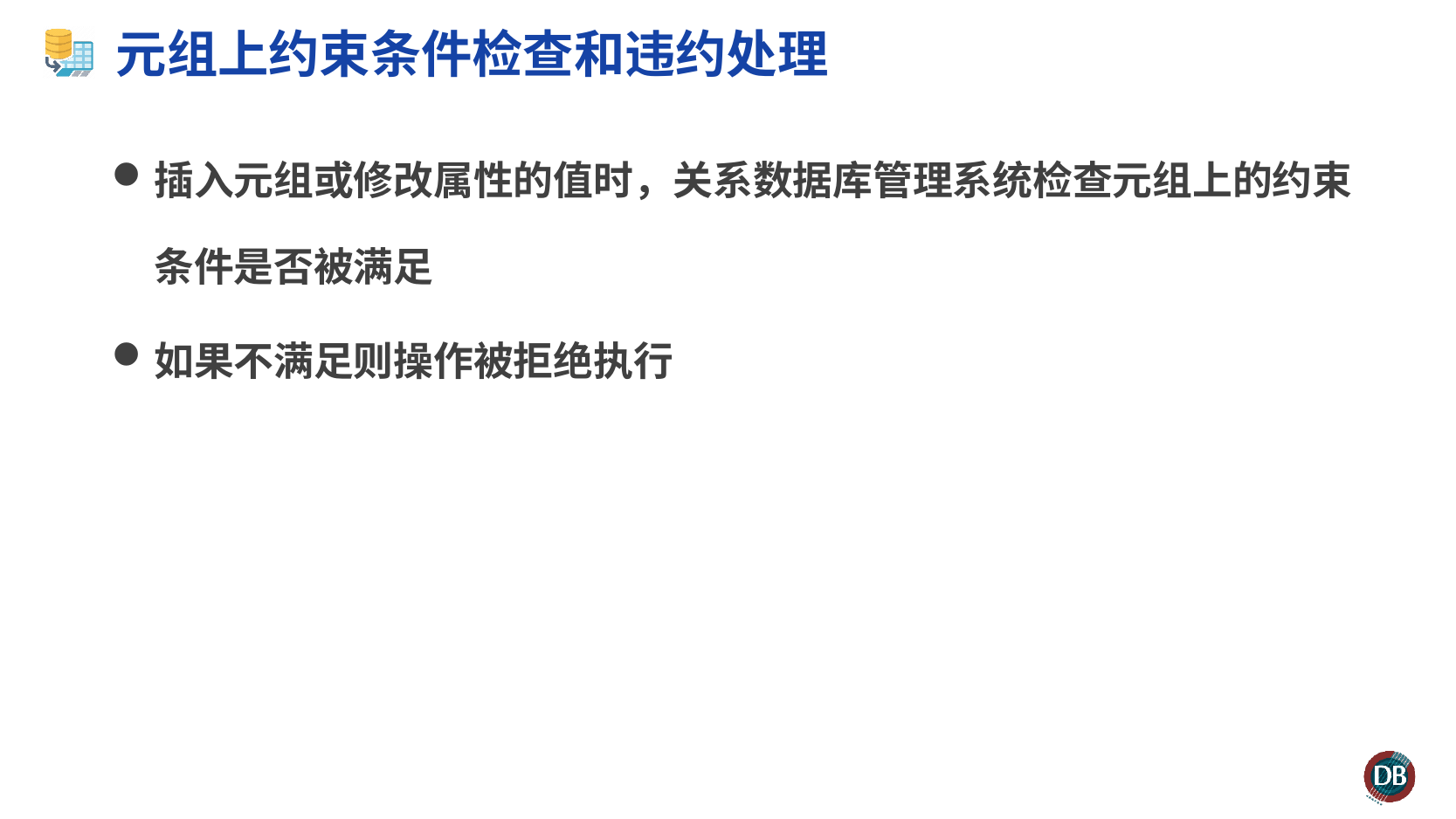

# 元组上约束条件检查和违约处理
插入元组或修改属性的值时，关系数据库管理系统检查元组上的约束条件是否被满足
如果不满足则操作被拒绝执行